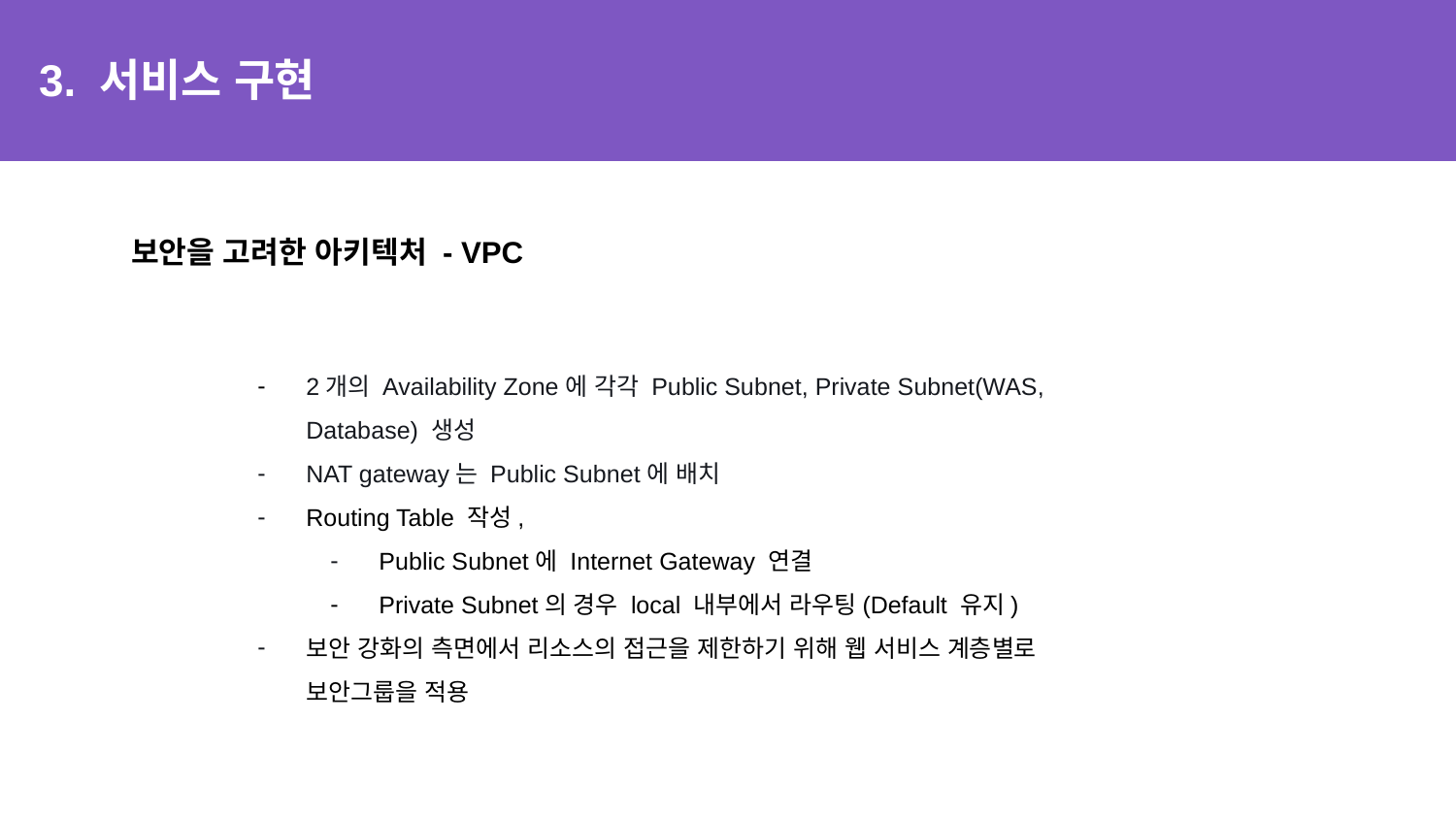

# 3. 서비스 구현
보안을 고려한 아키텍처 - VPC
2개의 Availability Zone에 각각 Public Subnet, Private Subnet(WAS, Database) 생성
NAT gateway는 Public Subnet에 배치
Routing Table 작성,
Public Subnet에 Internet Gateway 연결
Private Subnet의 경우 local 내부에서 라우팅(Default 유지)
보안 강화의 측면에서 리소스의 접근을 제한하기 위해 웹 서비스 계층별로 보안그룹을 적용